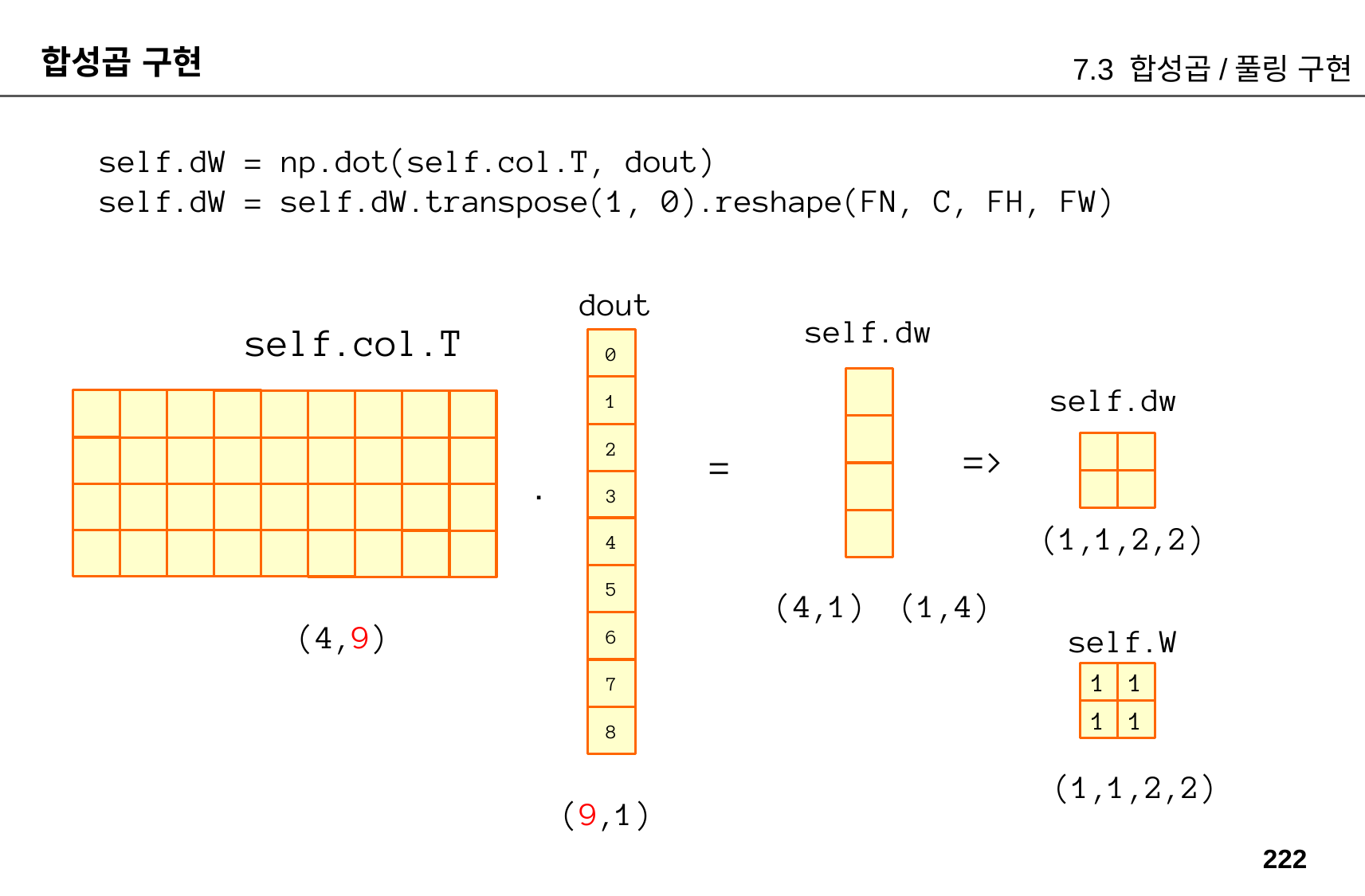

합성곱 구현
7.3 합성곱/풀링 구현
self.dW = np.dot(self.col.T, dout)
self.dW = self.dW.transpose(1, 0).reshape(FN, C, FH, FW)
dout
self.dw
self.col.T
0

self.dw
1

2
=>
=

.

3

(1,1,2,2)
4
5
(4,1)
(1,4)
(4,9)
6
self.W
7
1
1
1
1
8
(1,1,2,2)
(9,1)